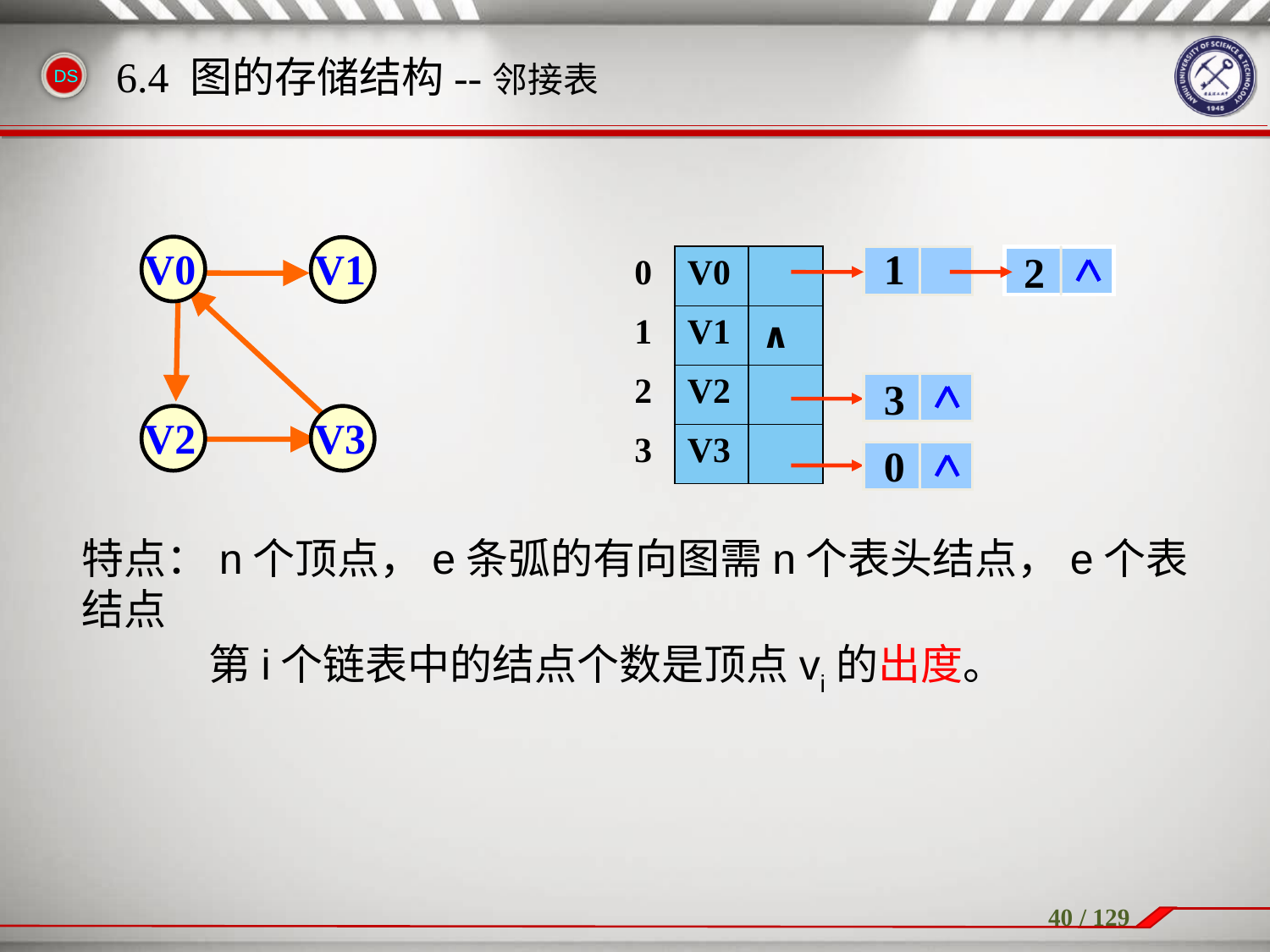

6.4 图的存储结构--邻接表
V0

V1

V2

V3

1

2

3

0

| 0 | V0 |  |
| --- | --- | --- |
| 1 | V1 | ∧ |
| 2 | V2 |  |
| 3 | V3 |  |
特点：n个顶点，e条弧的有向图需n个表头结点，e个表结点
	第i个链表中的结点个数是顶点vi的出度。